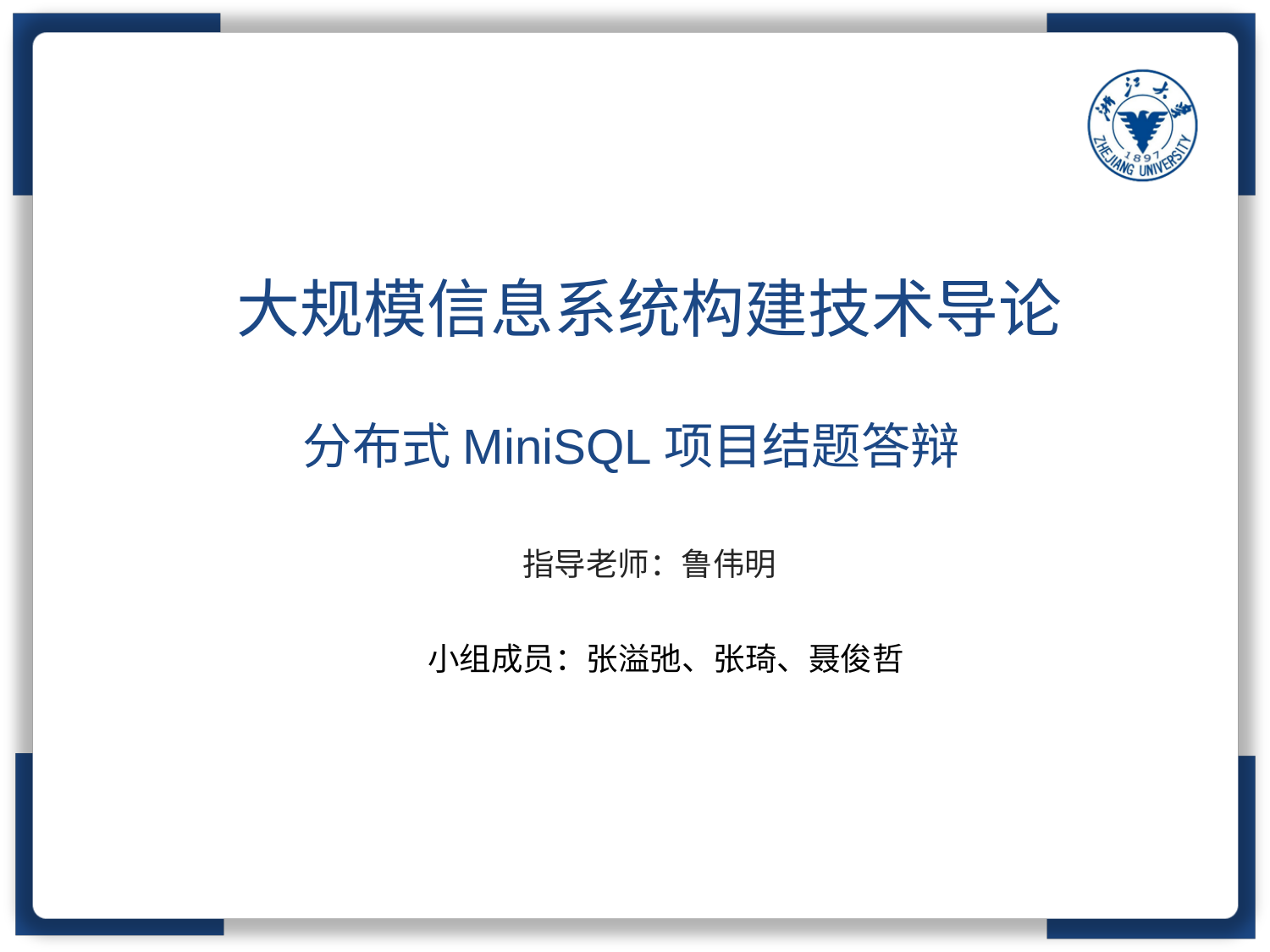

大规模信息系统构建技术导论
分布式MiniSQL项目结题答辩
指导老师：鲁伟明

小组成员：张溢弛、张琦、聂俊哲